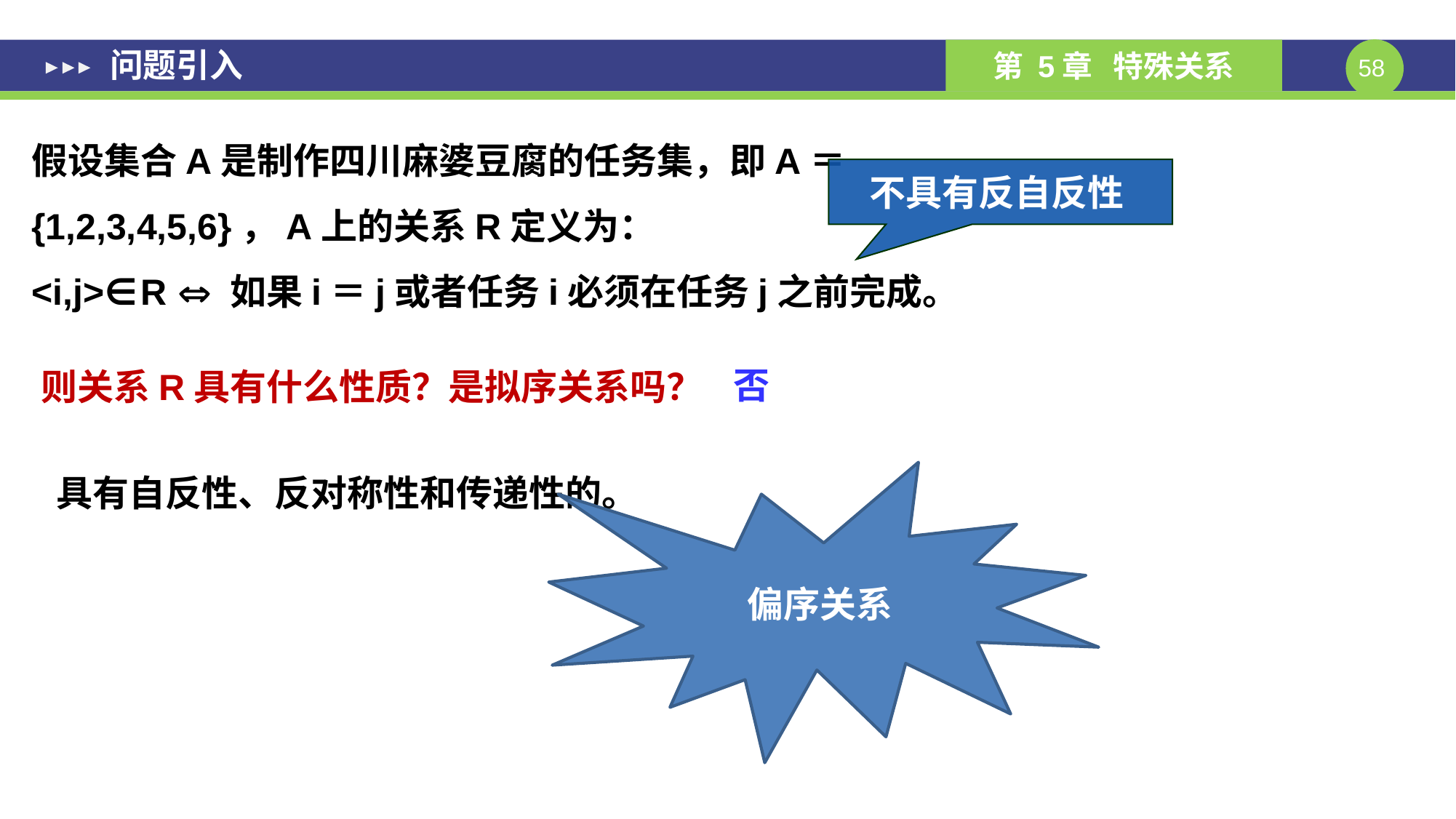

# 问题引入
假设集合A是制作四川麻婆豆腐的任务集，即A＝{1,2,3,4,5,6}，A上的关系R定义为：
<i,j>∈R ⇔ 如果i＝j或者任务i必须在任务j之前完成。
不具有反自反性
则关系R具有什么性质？是拟序关系吗？
否
具有自反性、反对称性和传递性的。
偏序关系